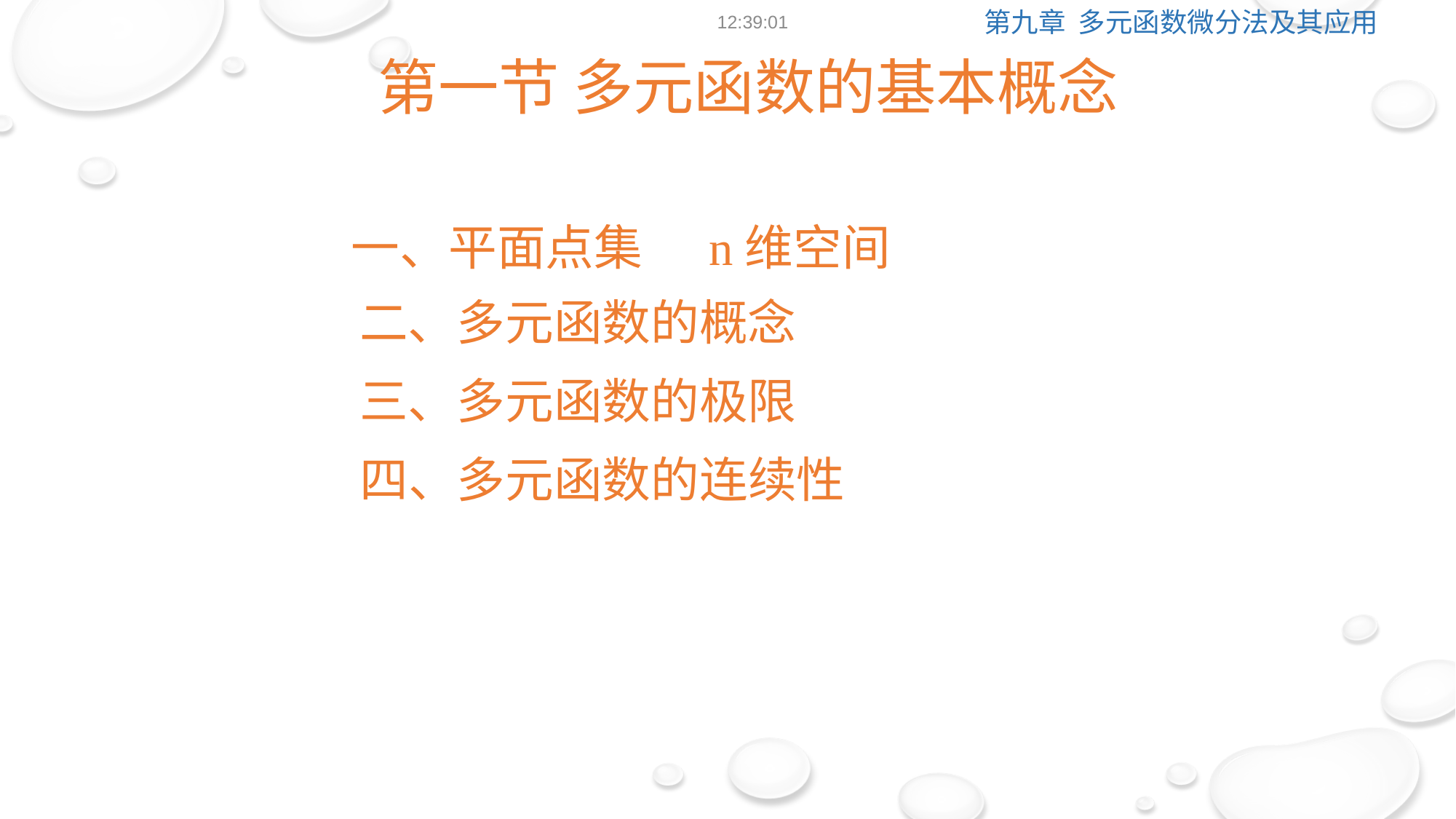

12:39:01
第一节 多元函数的基本概念
一、平面点集     n维空间
二、多元函数的概念
三、多元函数的极限
四、多元函数的连续性